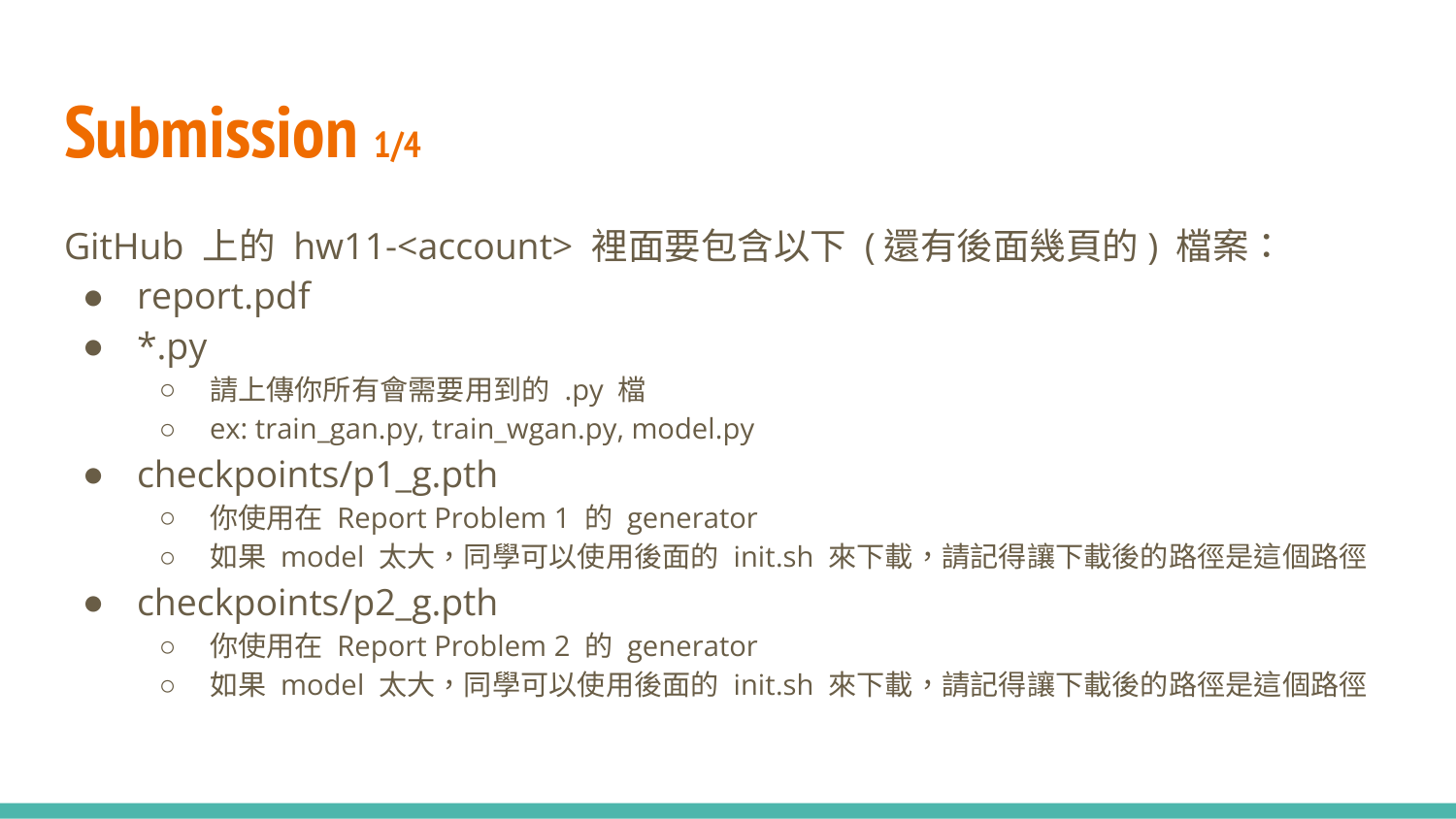

# Submission 1/4

GitHub 上的 hw11-<account> 裡面要包含以下 (還有後面幾頁的) 檔案：
report.pdf
*.py
請上傳你所有會需要用到的 .py 檔
ex: train_gan.py, train_wgan.py, model.py
checkpoints/p1_g.pth
你使用在 Report Problem 1 的 generator
如果 model 太大，同學可以使用後面的 init.sh 來下載，請記得讓下載後的路徑是這個路徑
checkpoints/p2_g.pth
你使用在 Report Problem 2 的 generator
如果 model 太大，同學可以使用後面的 init.sh 來下載，請記得讓下載後的路徑是這個路徑